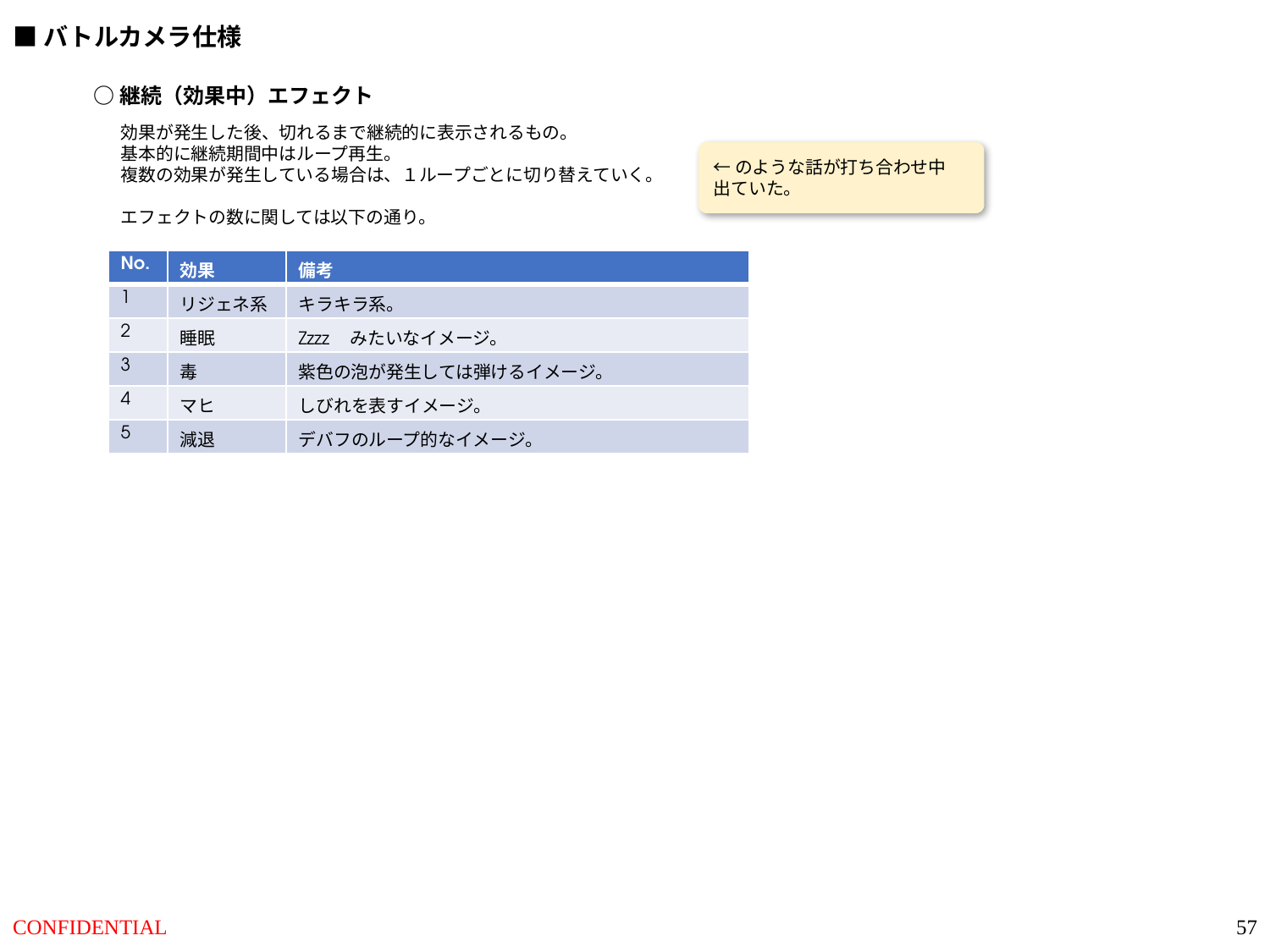

■バトルカメラ仕様
○継続（効果中）エフェクト
効果が発生した後、切れるまで継続的に表示されるもの。
基本的に継続期間中はループ再生。
複数の効果が発生している場合は、１ループごとに切り替えていく。

エフェクトの数に関しては以下の通り。
←のような話が打ち合わせ中
出ていた。
| No. | 効果 | 備考 |
| --- | --- | --- |
| 1 | リジェネ系 | キラキラ系。 |
| 2 | 睡眠 | Zzzz　みたいなイメージ。 |
| 3 | 毒 | 紫色の泡が発生しては弾けるイメージ。 |
| 4 | マヒ | しびれを表すイメージ。 |
| 5 | 減退 | デバフのループ的なイメージ。 |
57
CONFIDENTIAL